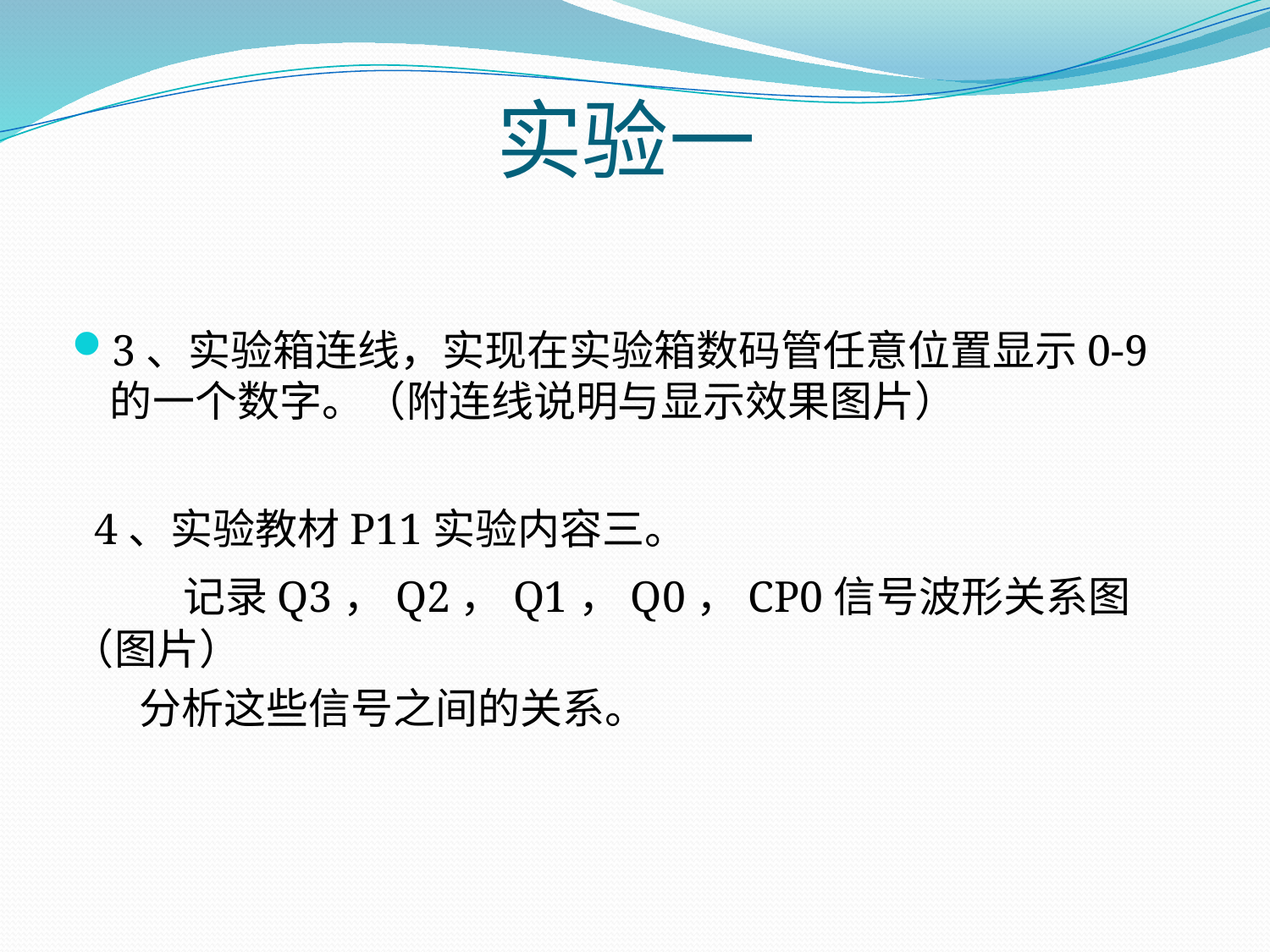

# 实验一

3、实验箱连线，实现在实验箱数码管任意位置显示0-9的一个数字。（附连线说明与显示效果图片）

  4、实验教材P11实验内容三。
         记录Q3，Q2，Q1，Q0，CP0信号波形关系图（图片）
      分析这些信号之间的关系。